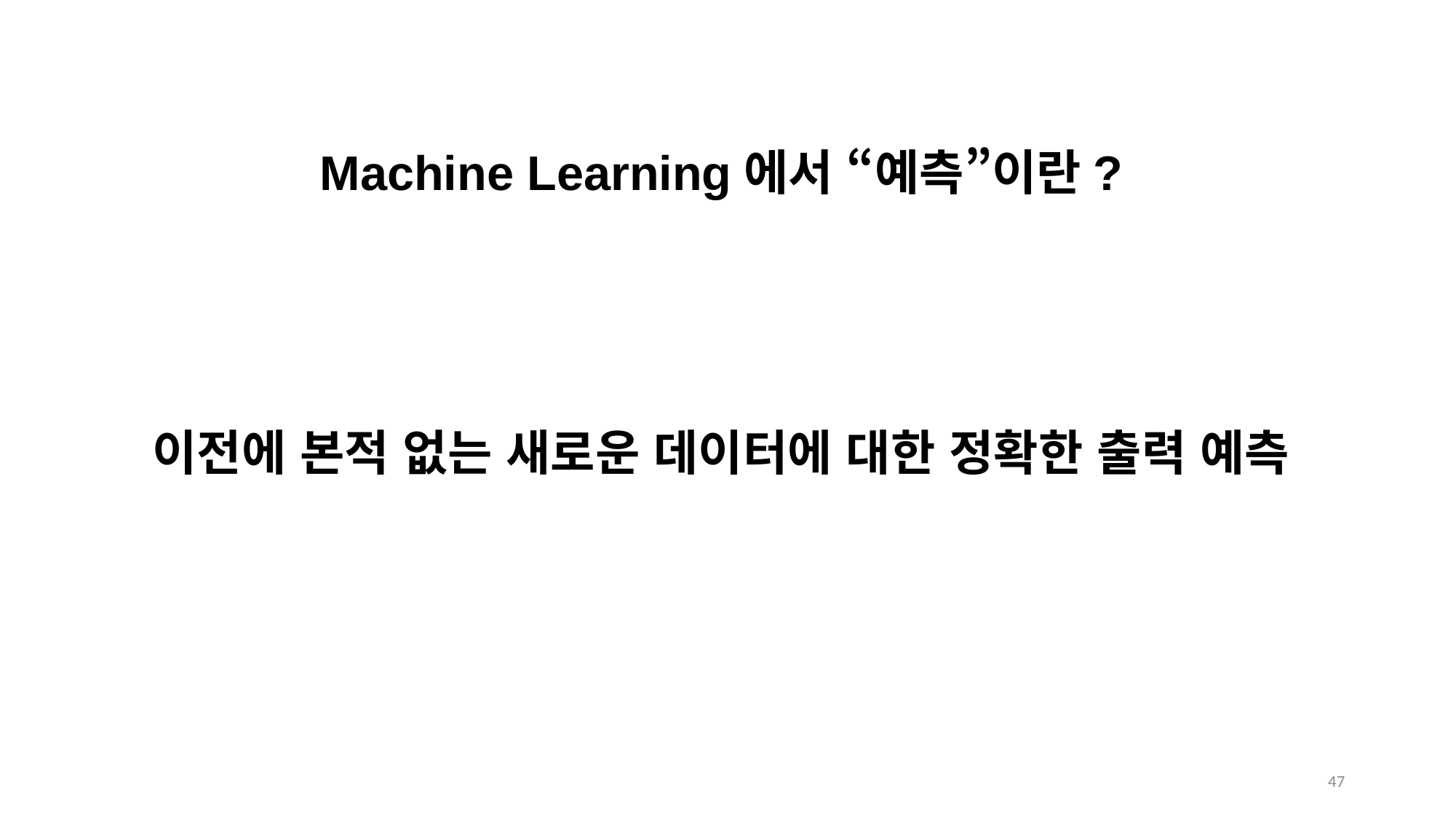

Machine Learning에서 “예측”이란?

이전에 본적 없는 새로운 데이터에 대한 정확한 출력 예측
47